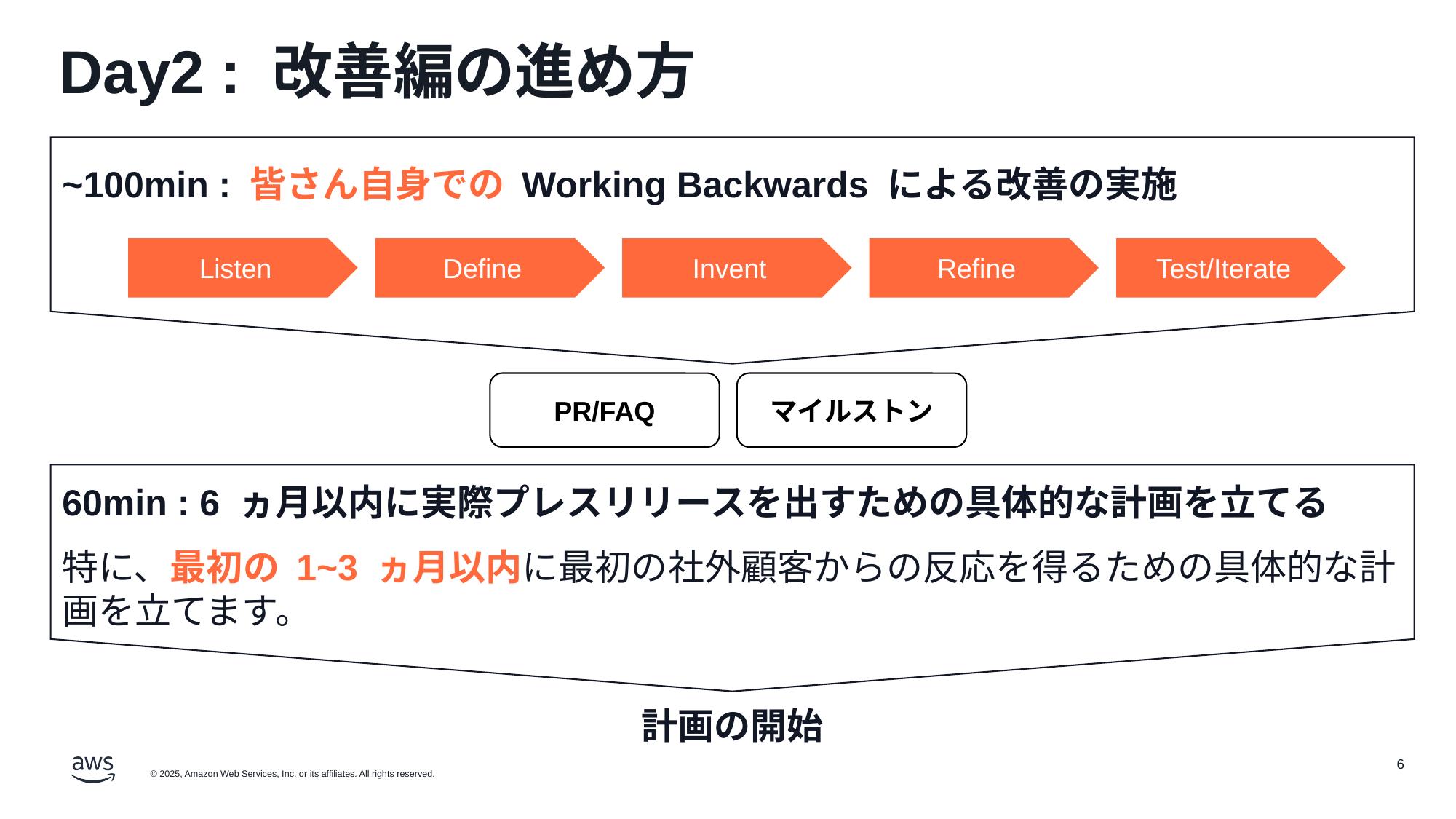

# Day2 : 改善編の進め方
~100min : 皆さん自身での Working Backwards による改善の実施
Listen
Define
Invent
Refine
Test/Iterate
PR/FAQ
マイルストン
60min : 6 ヵ月以内に実際プレスリリースを出すための具体的な計画を立てる
特に、最初の 1~3 ヵ月以内に最初の社外顧客からの反応を得るための具体的な計画を立てます。
計画の開始
6